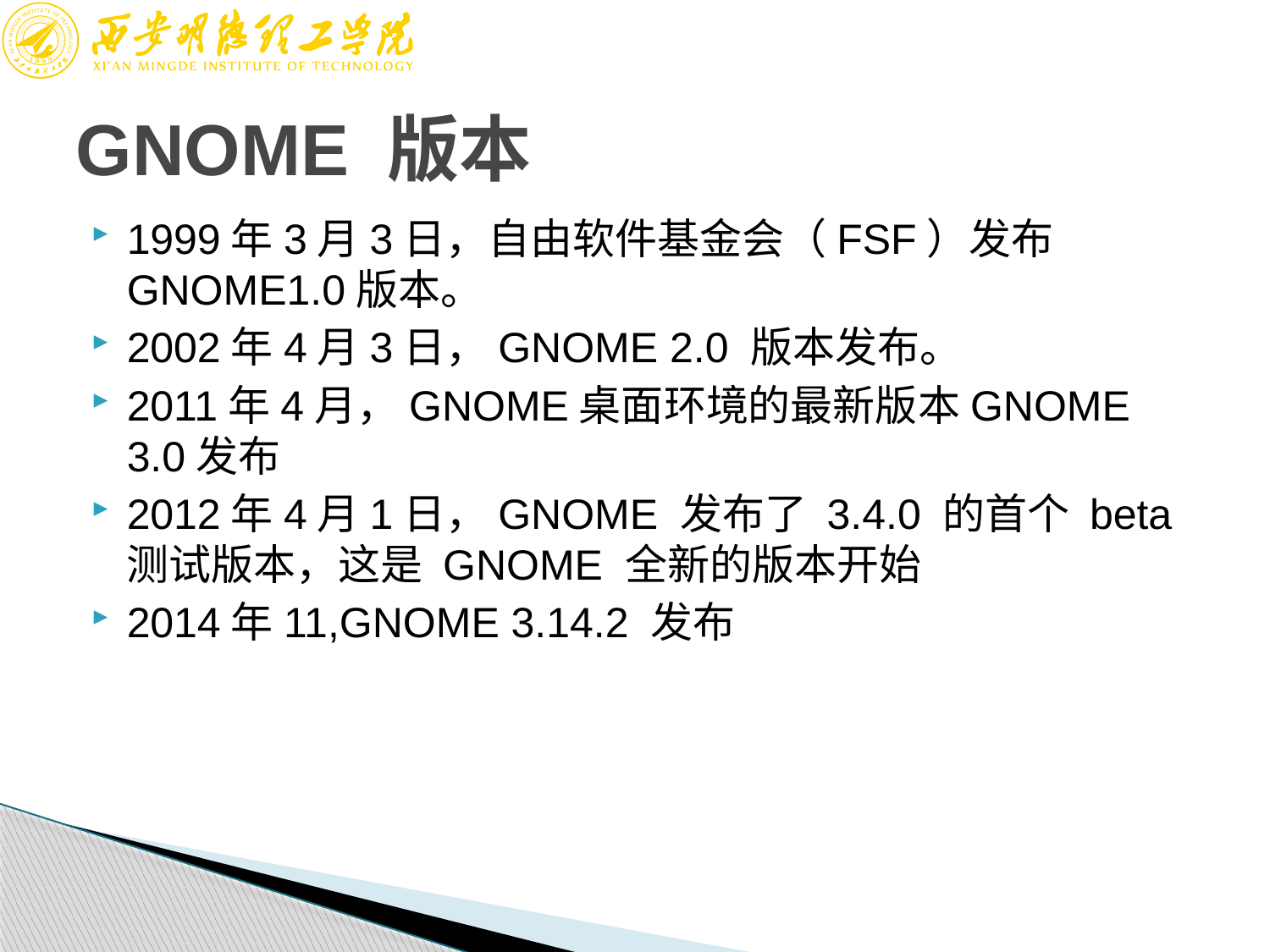

# GNOME 版本
1999年3月3日，自由软件基金会（FSF）发布GNOME1.0版本。
2002年4月3日，GNOME 2.0 版本发布。
2011年4月，GNOME桌面环境的最新版本GNOME 3.0发布
2012年4月1日，GNOME 发布了 3.4.0 的首个 beta 测试版本，这是 GNOME 全新的版本开始
2014年11,GNOME 3.14.2 发布